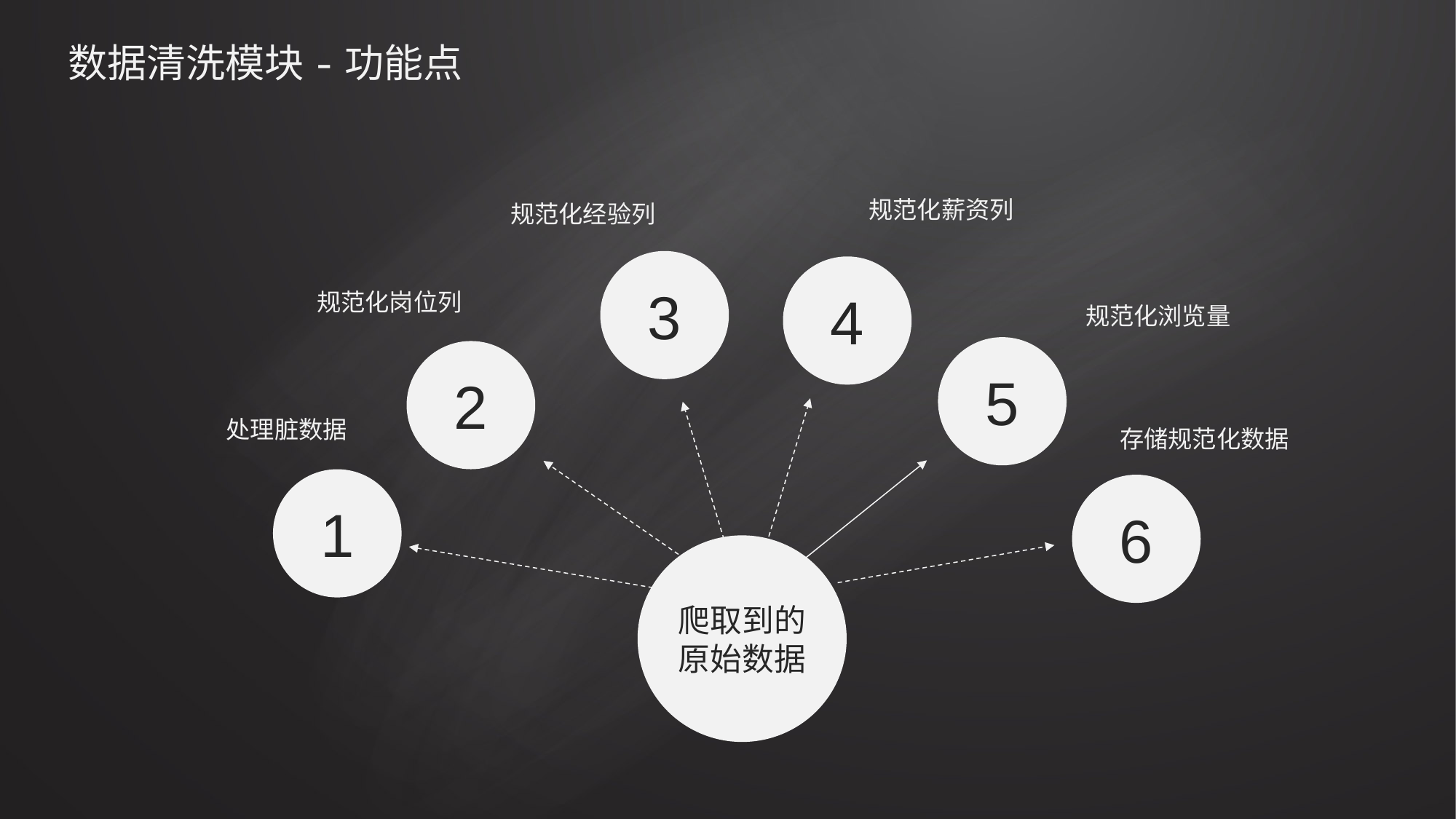

# 数据清洗模块-功能点

规范化薪资列

规范化经验列

规范化岗位列

规范化浏览量

处理脏数据

存储规范化数据
3
4
5
2

1
6
爬取到的
原始数据